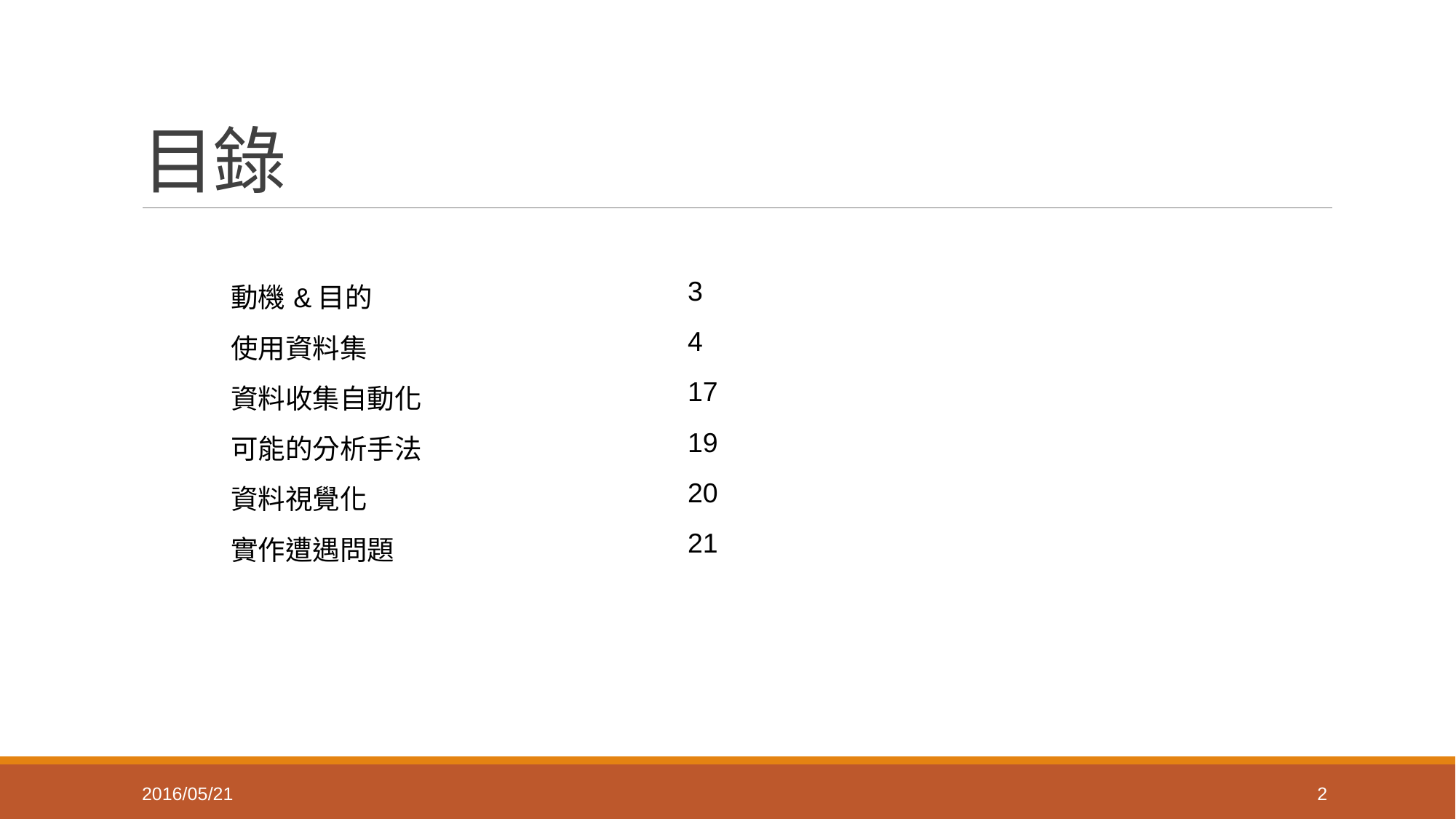

# 目錄
| 動機&目的 | 3 |
| --- | --- |
| 使用資料集 | 4 |
| 資料收集自動化 | 17 |
| 可能的分析手法 | 19 |
| 資料視覺化 | 20 |
| 實作遭遇問題 | 21 |
|  |  |
2016/05/21
2